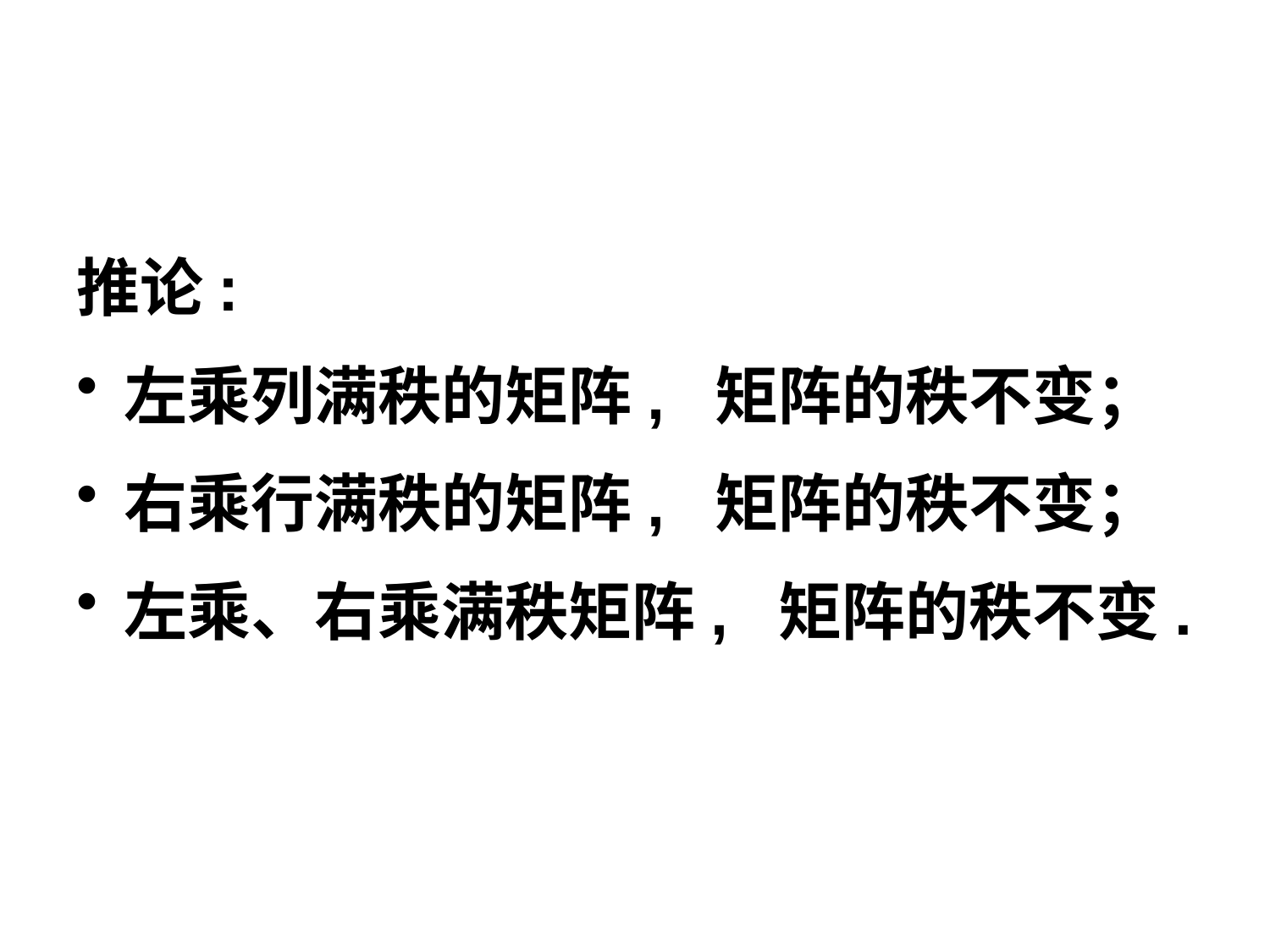

#
推论:
左乘列满秩的矩阵,  矩阵的秩不变；
右乘行满秩的矩阵,  矩阵的秩不变；
左乘、右乘满秩矩阵,  矩阵的秩不变.